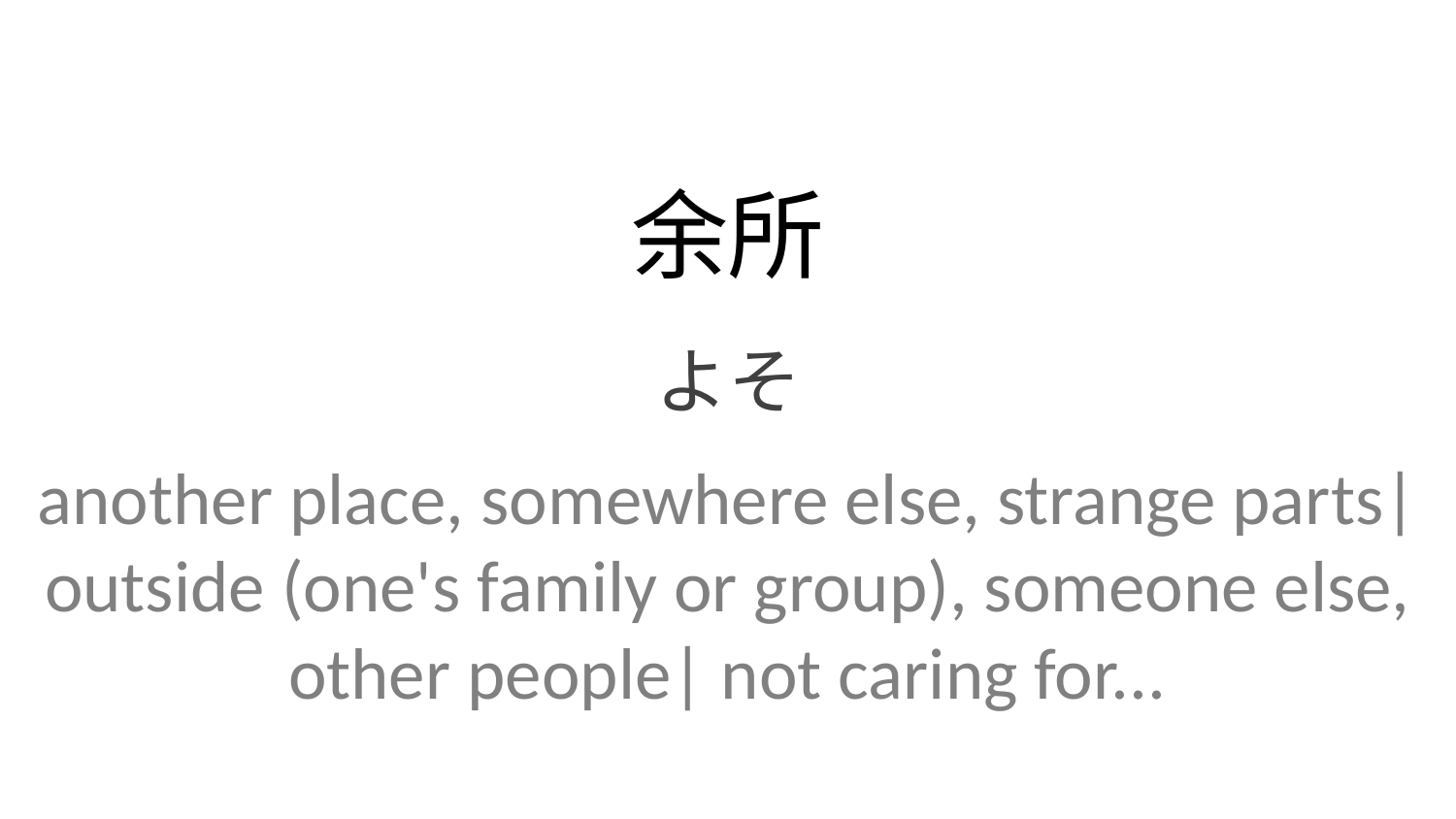

余所

よそ
another place, somewhere else, strange parts| outside (one's family or group), someone else, other people| not caring for...